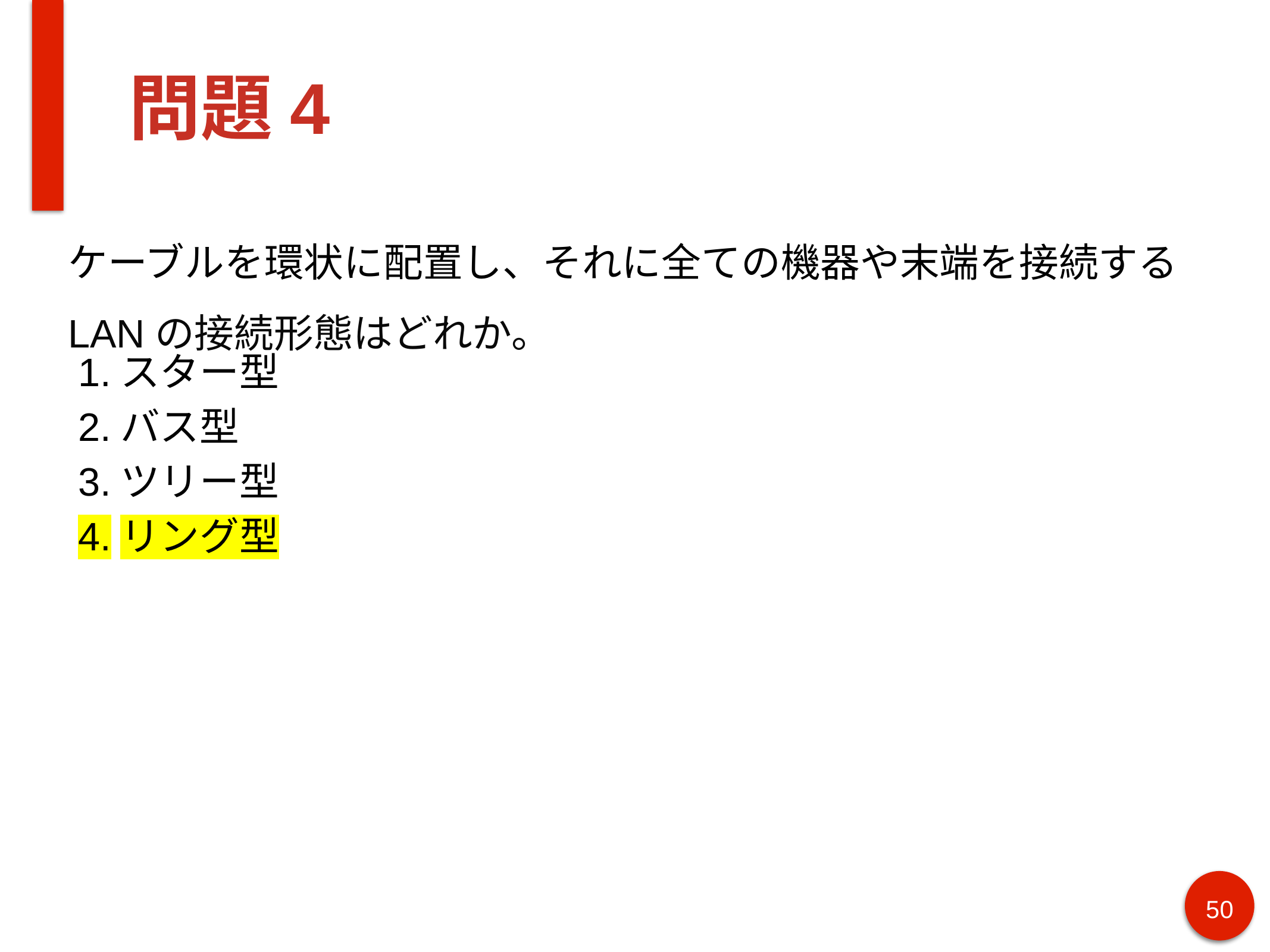

# 問題4
ケーブルを環状に配置し、それに全ての機器や末端を接続するLANの接続形態はどれか。
スター型
バス型
ツリー型
リング型

50